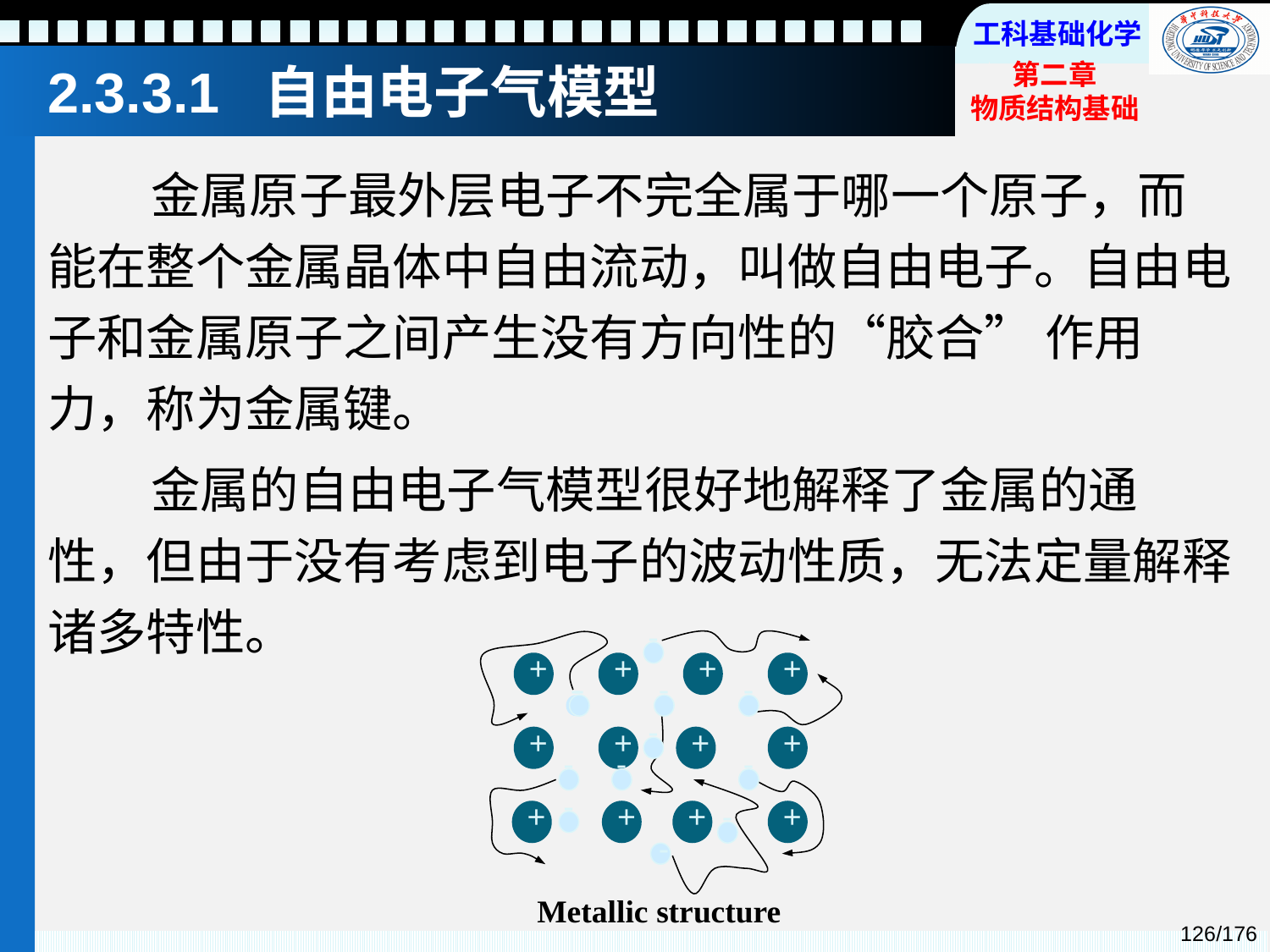

# 2.3.3.1  自由电子气模型
    金属原子最外层电子不完全属于哪一个原子，而能在整个金属晶体中自由流动，叫做自由电子。自由电子和金属原子之间产生没有方向性的“胶合” 作用力，称为金属键。
    金属的自由电子气模型很好地解释了金属的通性，但由于没有考虑到电子的波动性质，无法定量解释诸多特性。
-

+

+

+

+

-

-

-

-

-

+

+

+

+

-

-

-

-

+

+

+

-

+

-

Metallic structure